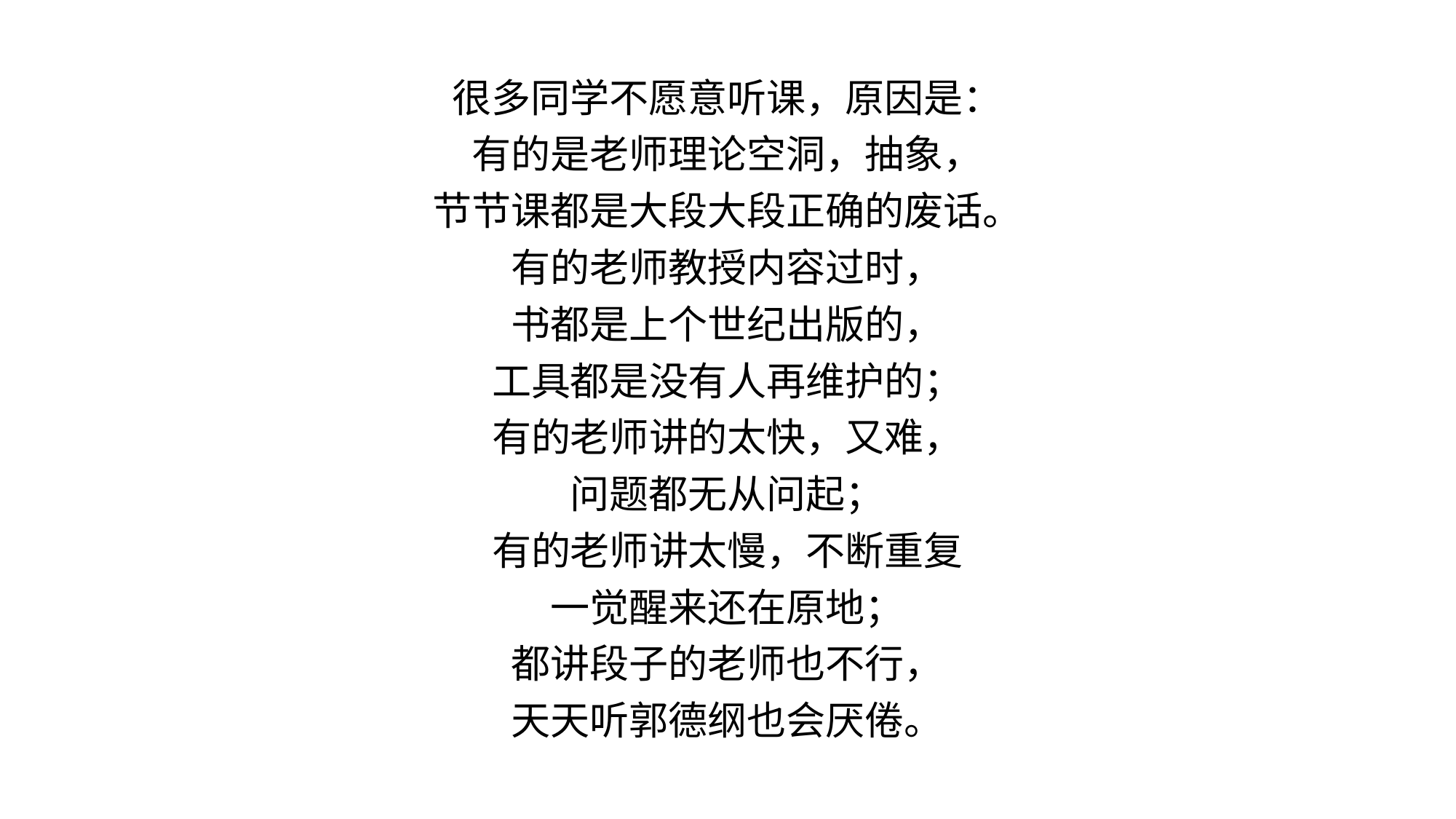

很多同学不愿意听课，原因是：
有的是老师理论空洞，抽象，
节节课都是大段大段正确的废话。
有的老师教授内容过时，
书都是上个世纪出版的，
工具都是没有人再维护的；
有的老师讲的太快，又难，
问题都无从问起；
有的老师讲太慢，不断重复
一觉醒来还在原地；
都讲段子的老师也不行，
天天听郭德纲也会厌倦。